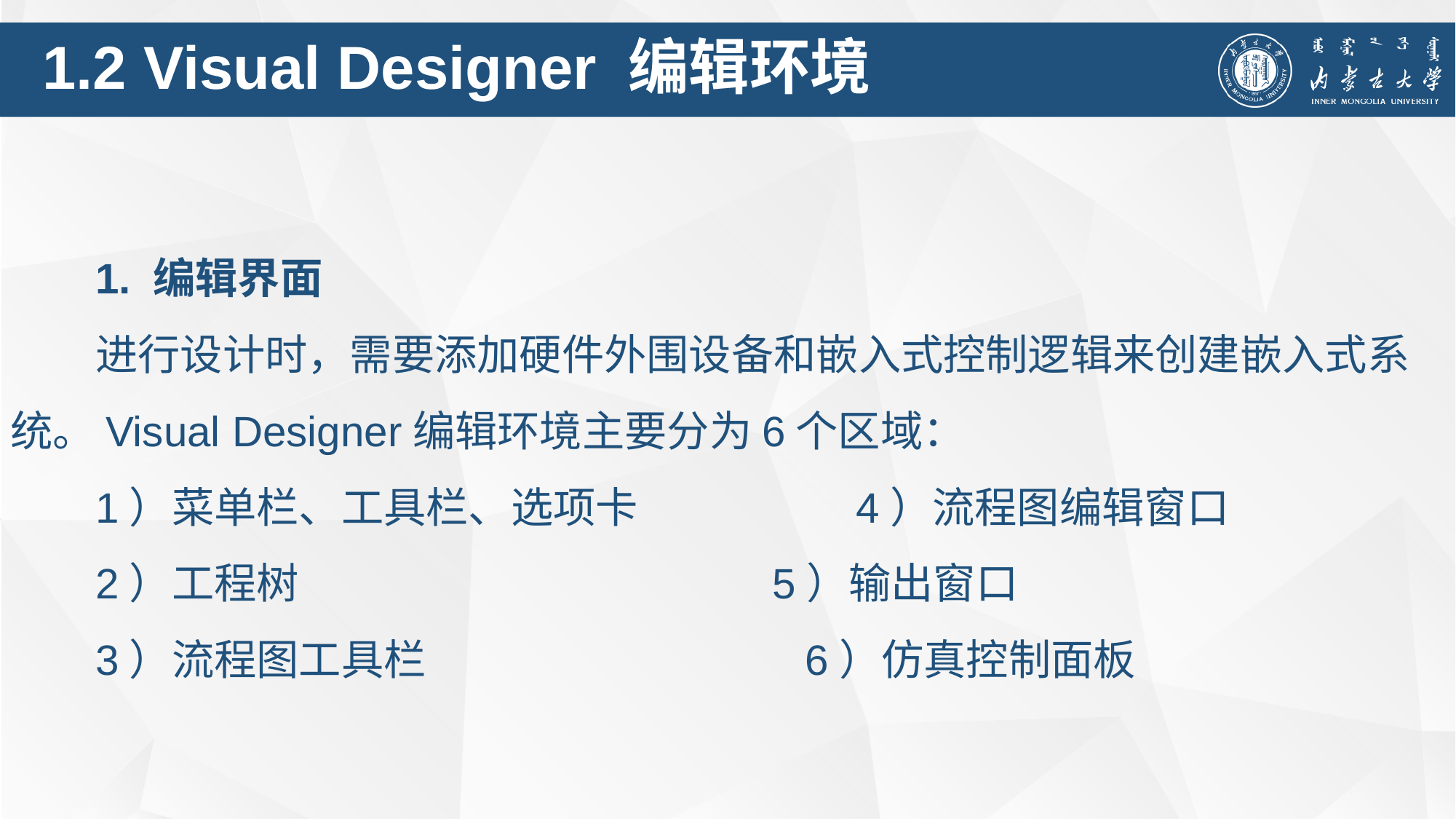

1.2 Visual Designer 编辑环境

1. 编辑界面
进行设计时，需要添加硬件外围设备和嵌入式控制逻辑来创建嵌入式系统。Visual Designer编辑环境主要分为6个区域：
1）菜单栏、工具栏、选项卡                      4）流程图编辑窗口
2）工程树                                                 5）输出窗口
3）流程图工具栏                                       6）仿真控制面板